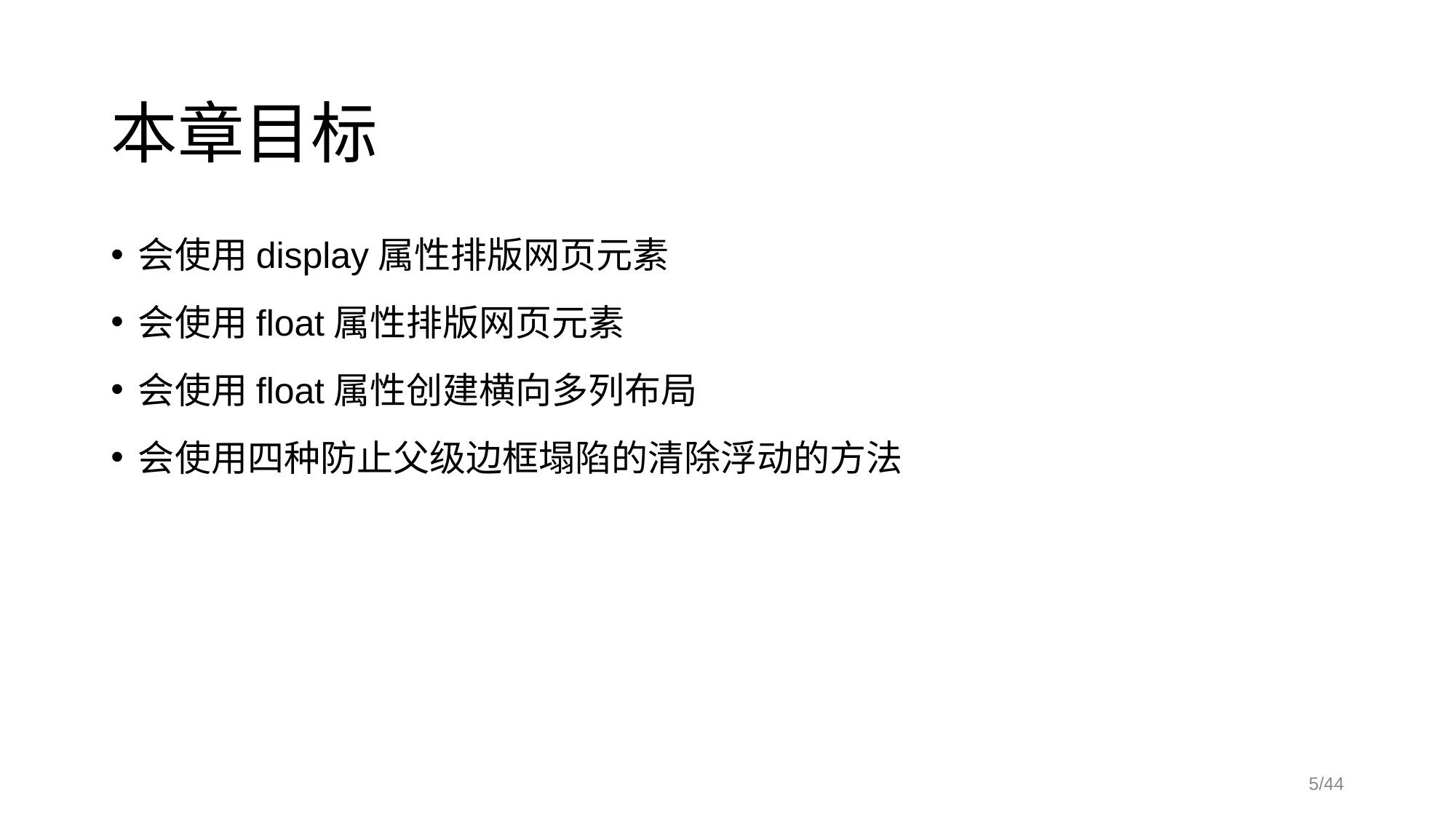

# 本章目标
会使用display属性排版网页元素
会使用float属性排版网页元素
会使用float属性创建横向多列布局
会使用四种防止父级边框塌陷的清除浮动的方法
5/44